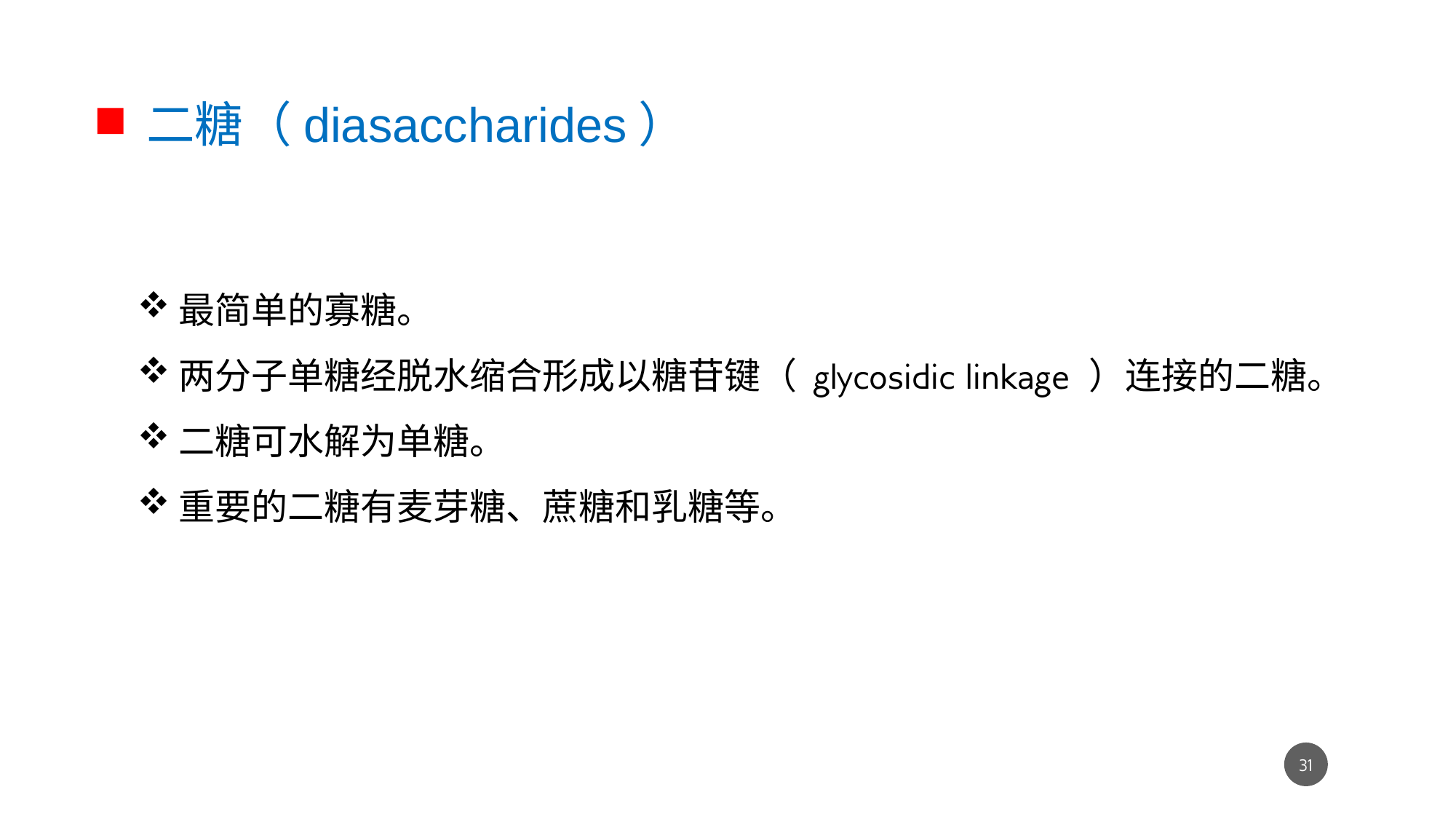

二糖（diasaccharides）
最简单的寡糖。
两分子单糖经脱水缩合形成以糖苷键（ glycosidic linkage ）连接的二糖。
二糖可水解为单糖。
重要的二糖有麦芽糖、蔗糖和乳糖等。
31